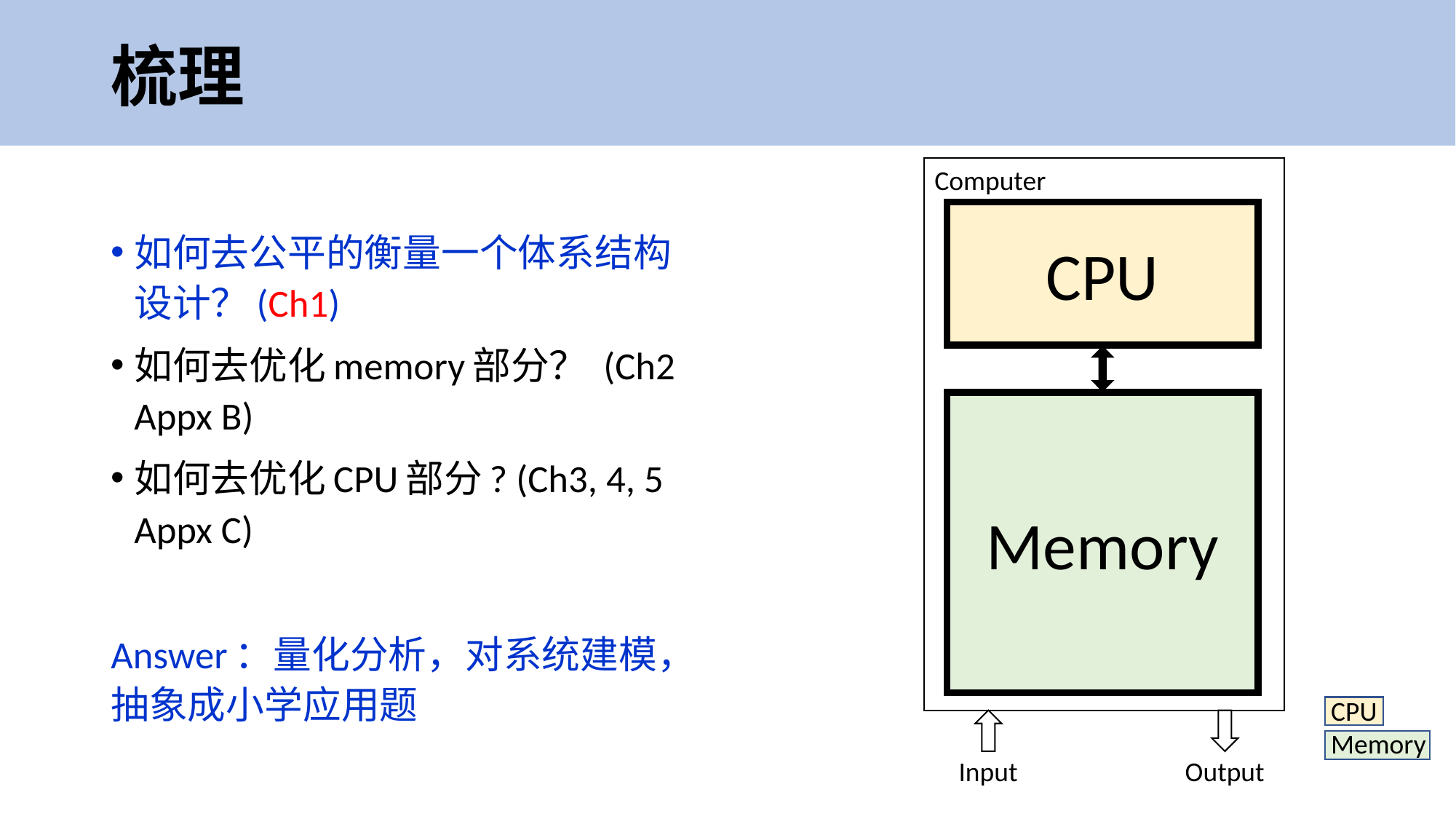

# 梳理
Computer
CPU
如何去公平的衡量一个体系结构设计？(Ch1)
如何去优化memory部分？ (Ch2 Appx B)
如何去优化CPU部分? (Ch3, 4, 5 Appx C)

Answer：量化分析，对系统建模，抽象成小学应用题

Memory
 CPU
 Memory
 cache

Input
Output